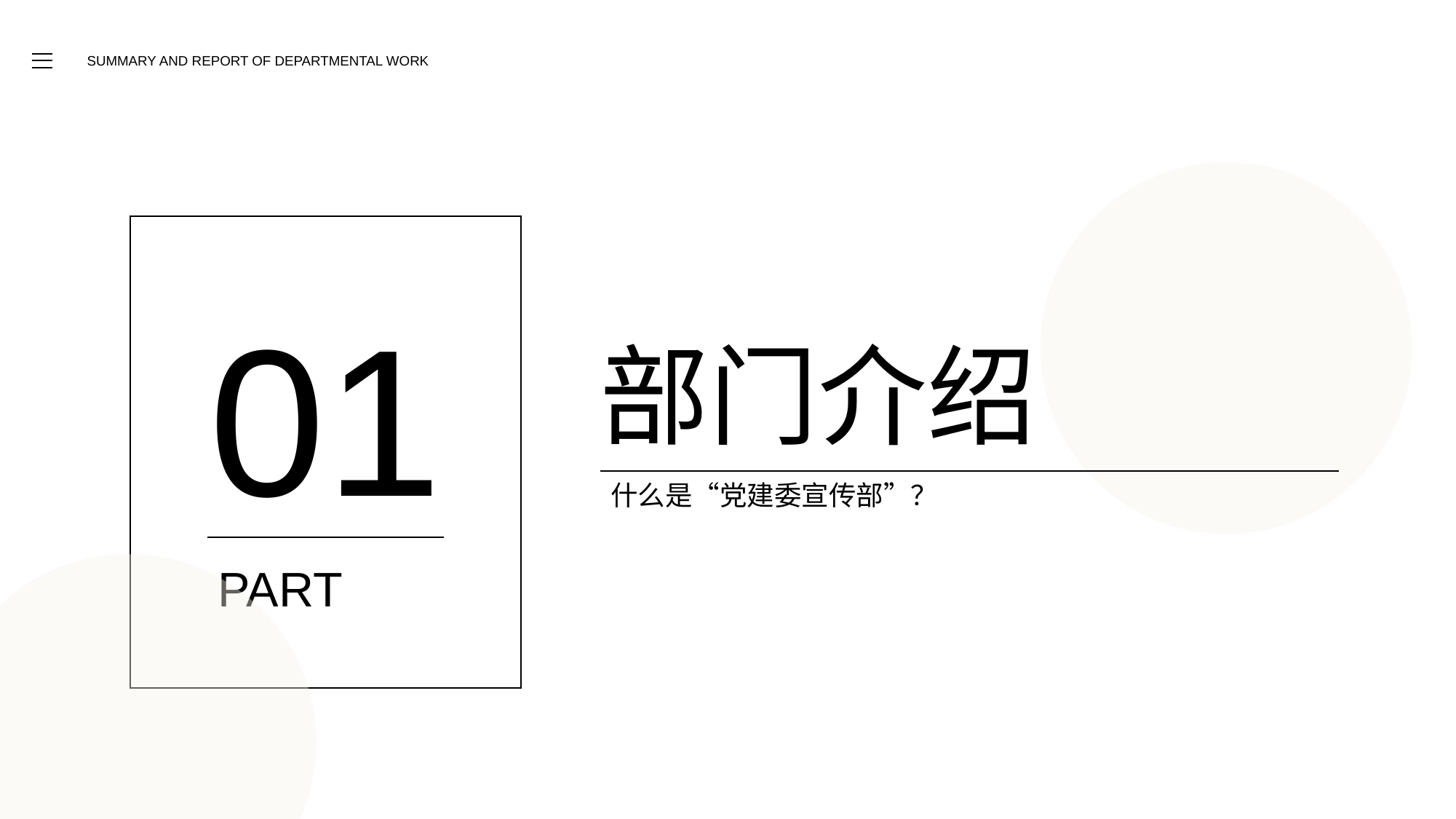

SUMMARY AND REPORT OF DEPARTMENTAL WORK

01
PART
部门介绍
什么是“党建委宣传部”？